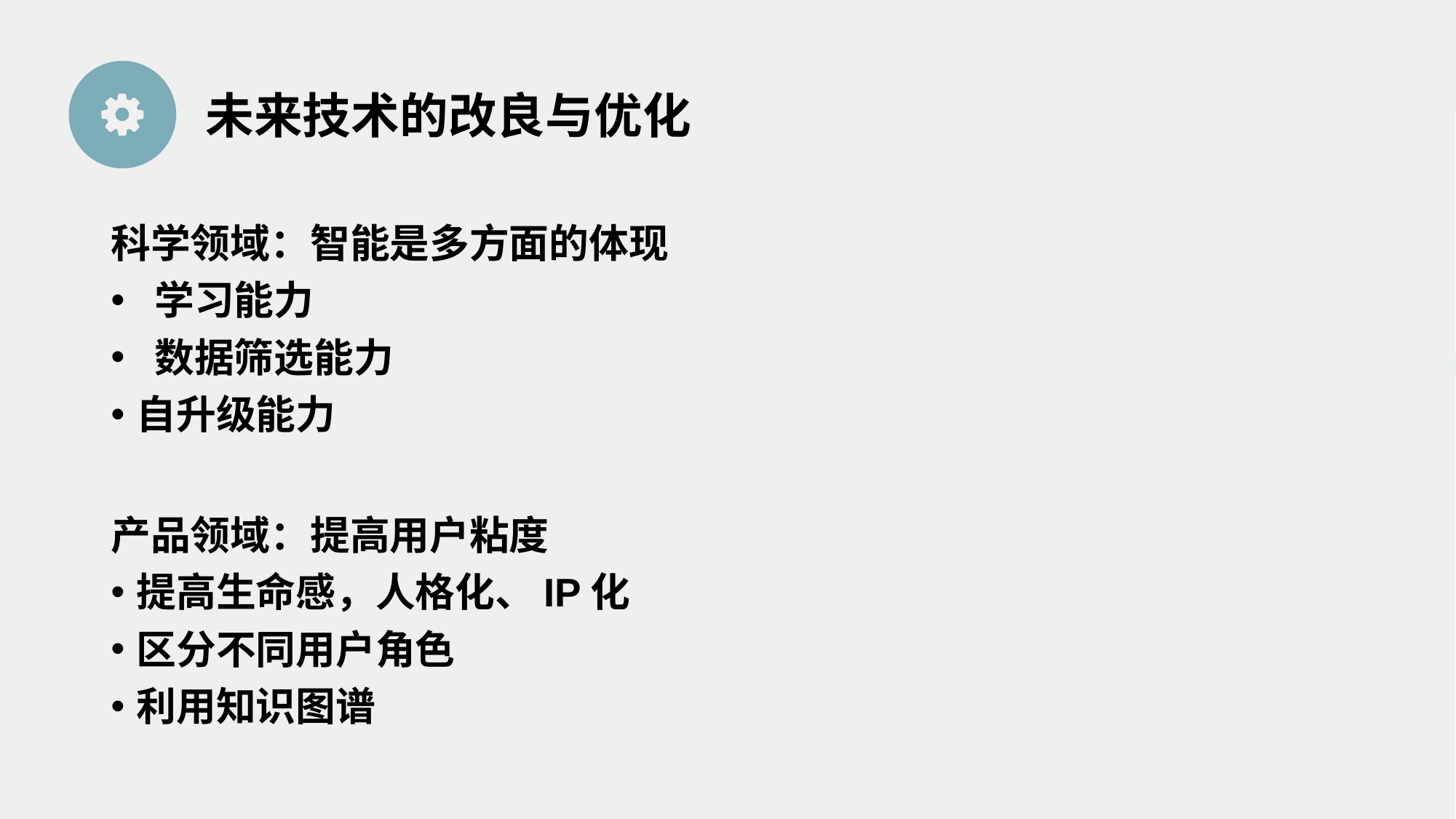

未来技术的改良与优化
科学领域：智能是多方面的体现
 学习能力
 数据筛选能力
自升级能力

产品领域：提高用户粘度
提高生命感，人格化、IP化
区分不同用户角色
利用知识图谱